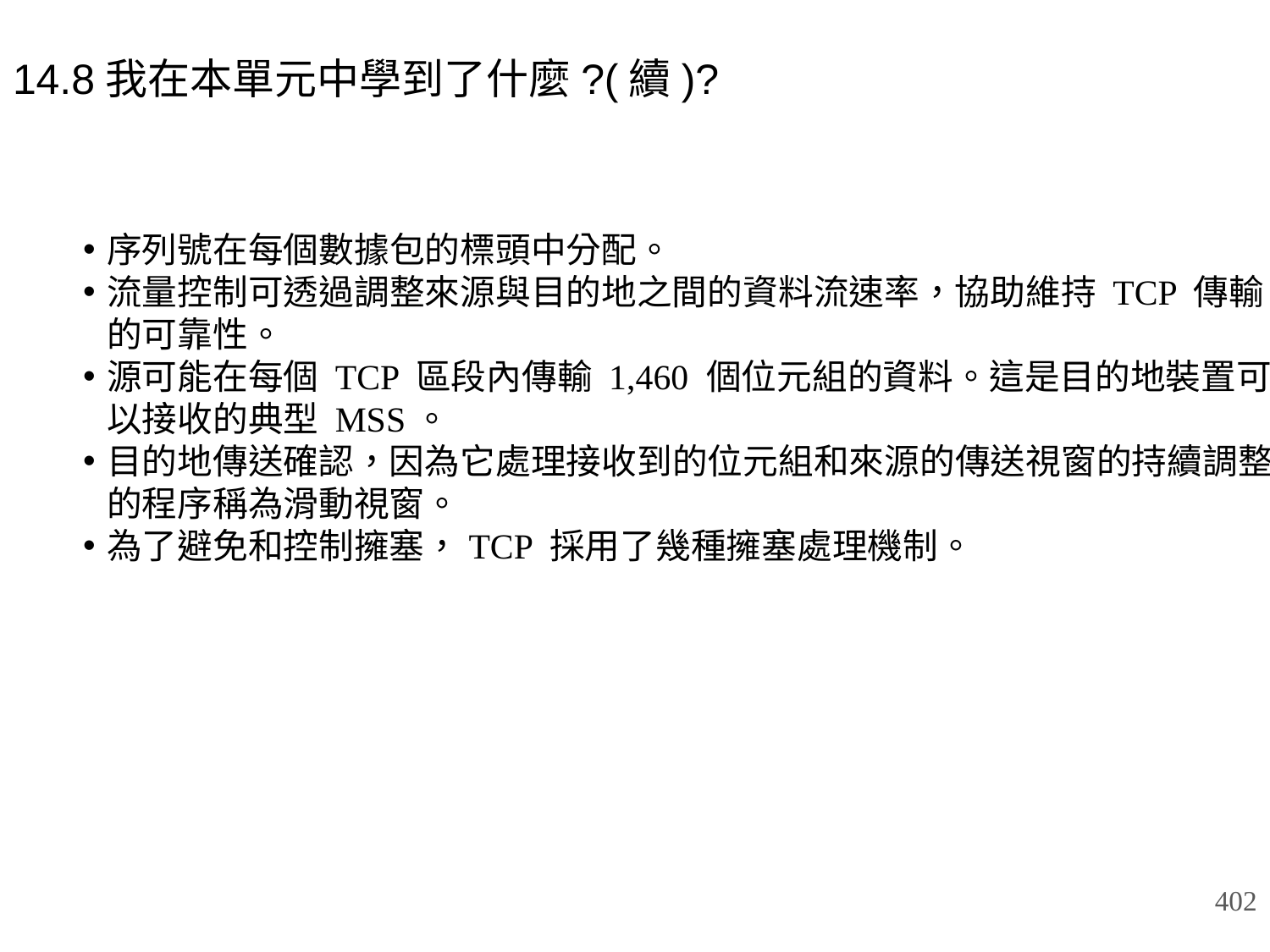

# 14.8我在本單元中學到了什麼?(續)?
序列號在每個數據包的標頭中分配。
流量控制可透過調整來源與目的地之間的資料流速率，協助維持 TCP 傳輸的可靠性。
源可能在每個 TCP 區段內傳輸 1,460 個位元組的資料。這是目的地裝置可以接收的典型 MSS。
目的地傳送確認，因為它處理接收到的位元組和來源的傳送視窗的持續調整的程序稱為滑動視窗。
為了避免和控制擁塞，TCP 採用了幾種擁塞處理機制。

402